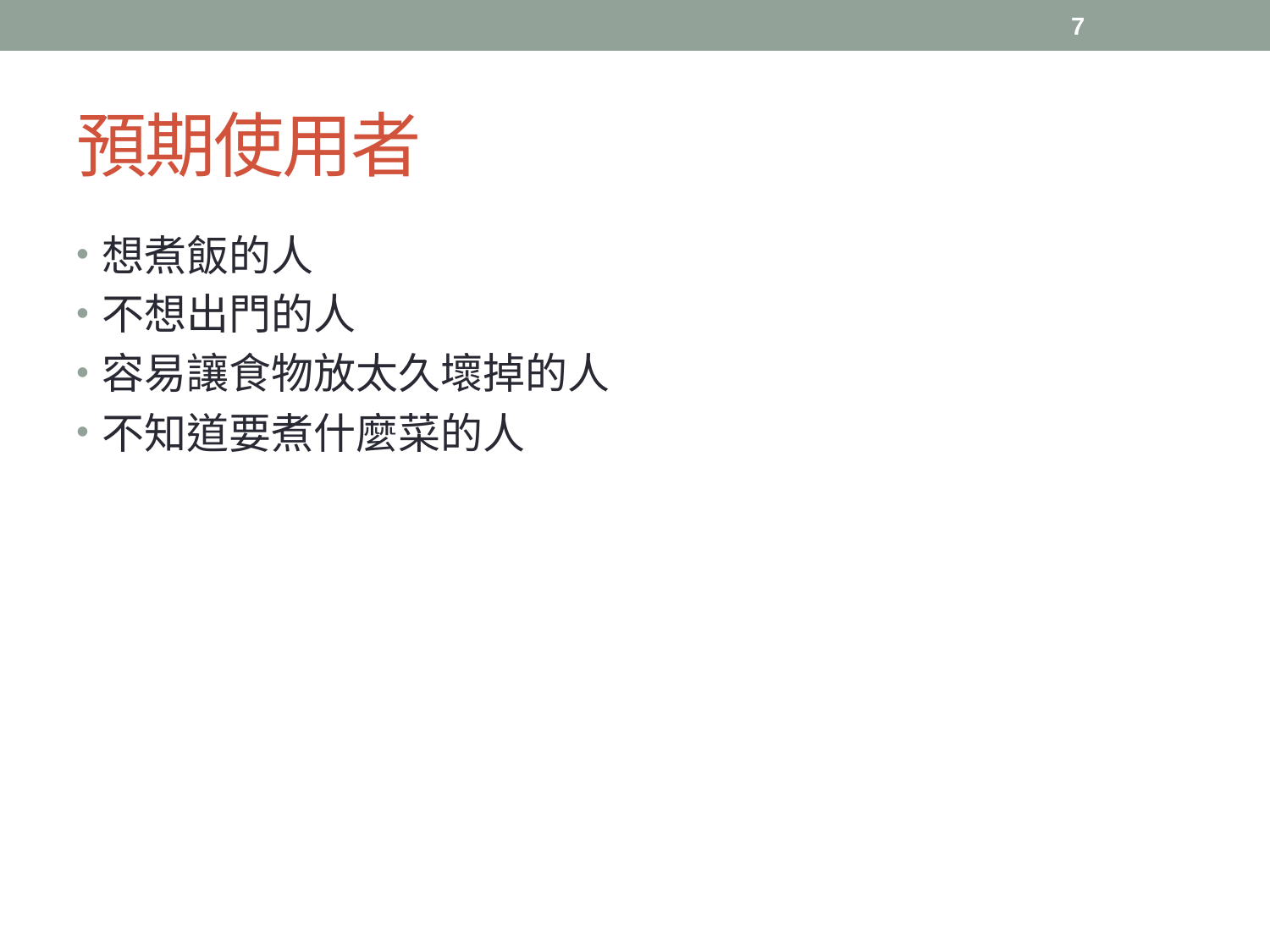

7
# 預期使用者
想煮飯的人
不想出門的人
容易讓食物放太久壞掉的人
不知道要煮什麼菜的人